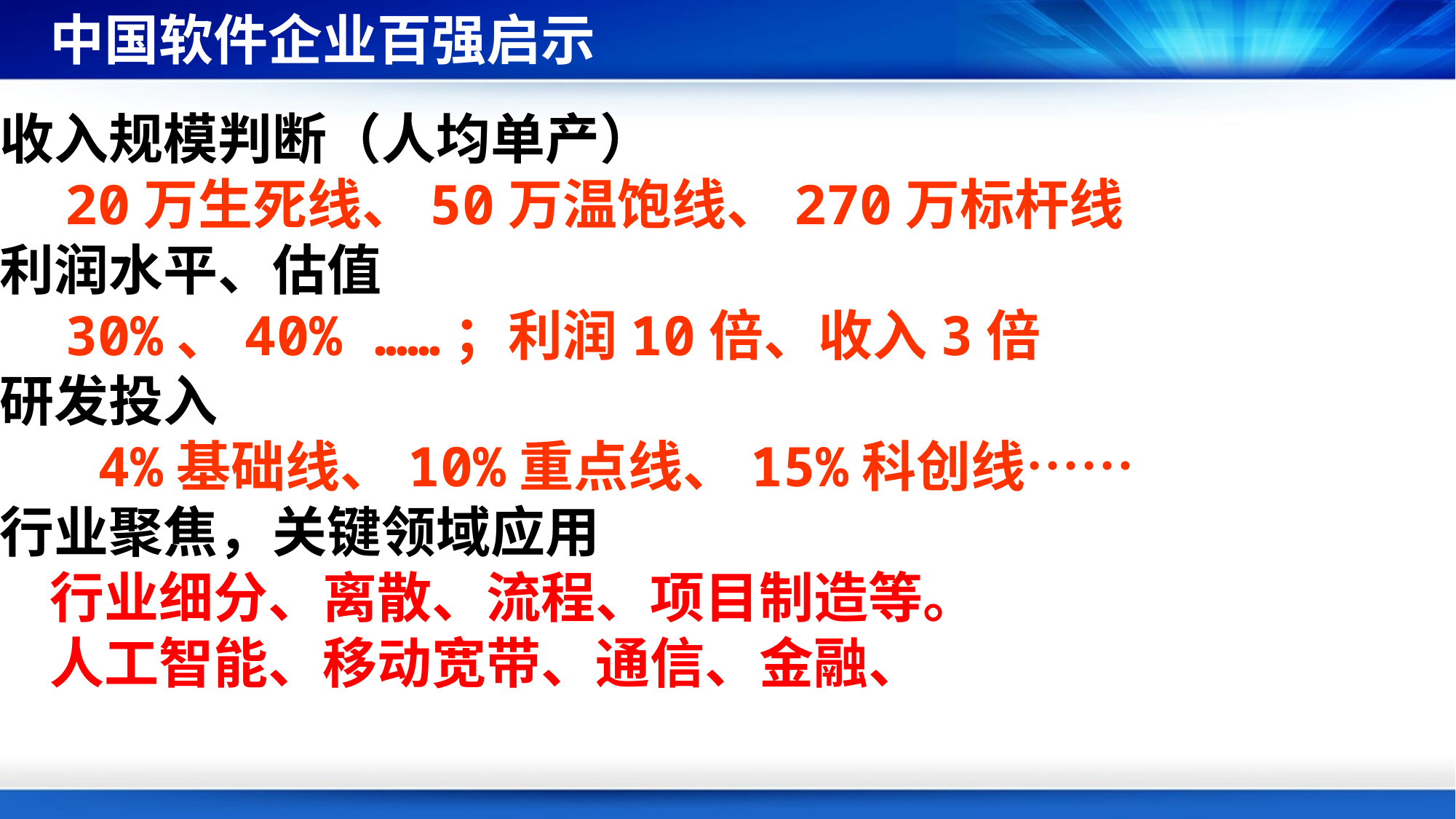

中国软件企业百强启示
收入规模判断（人均单产）
  20万生死线、50万温饱线、270万标杆线
利润水平、估值
  30%、40% ……；利润10倍、收入3倍
研发投入
   4%基础线、10%重点线、15%科创线……
行业聚焦，关键领域应用
   行业细分、离散、流程、项目制造等。
   人工智能、移动宽带、通信、金融、